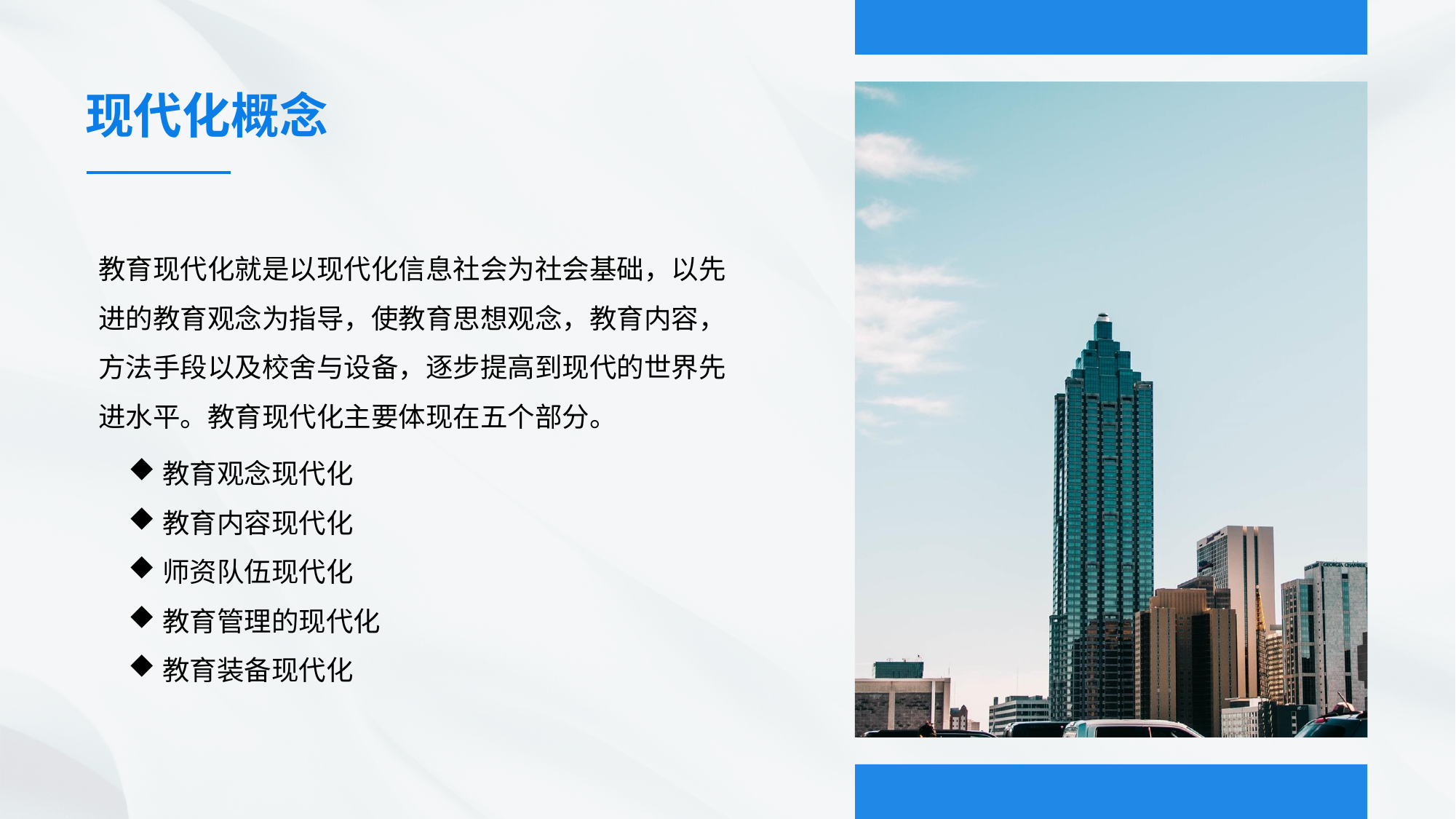

现代化概念
教育现代化就是以现代化信息社会为社会基础，以先进的教育观念为指导，使教育思想观念，教育内容，方法手段以及校舍与设备，逐步提高到现代的世界先进水平。教育现代化主要体现在五个部分。

教育观念现代化
教育内容现代化
师资队伍现代化
教育管理的现代化
教育装备现代化